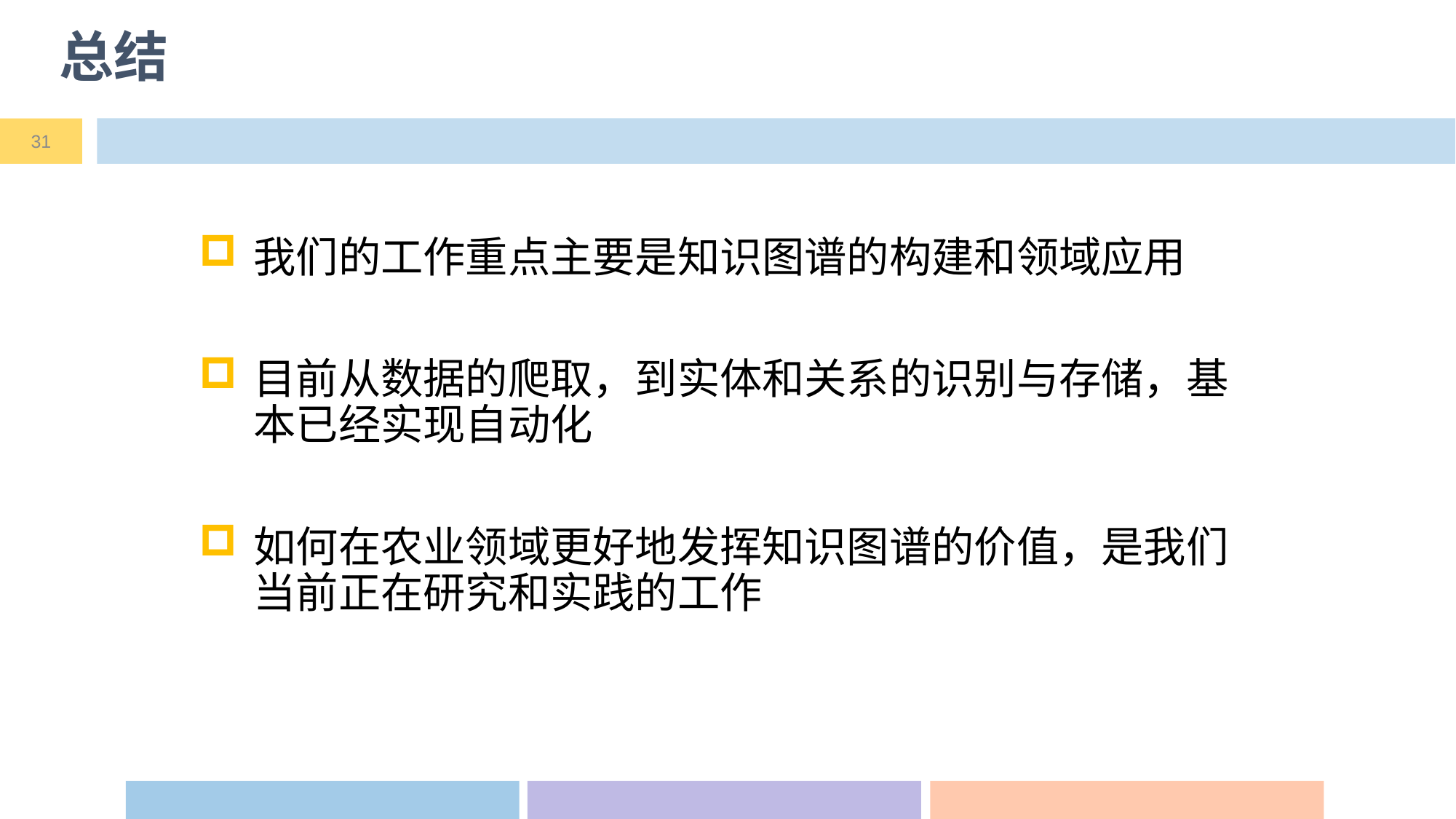

# 总结
31
我们的工作重点主要是知识图谱的构建和领域应用

目前从数据的爬取，到实体和关系的识别与存储，基本已经实现自动化

如何在农业领域更好地发挥知识图谱的价值，是我们当前正在研究和实践的工作